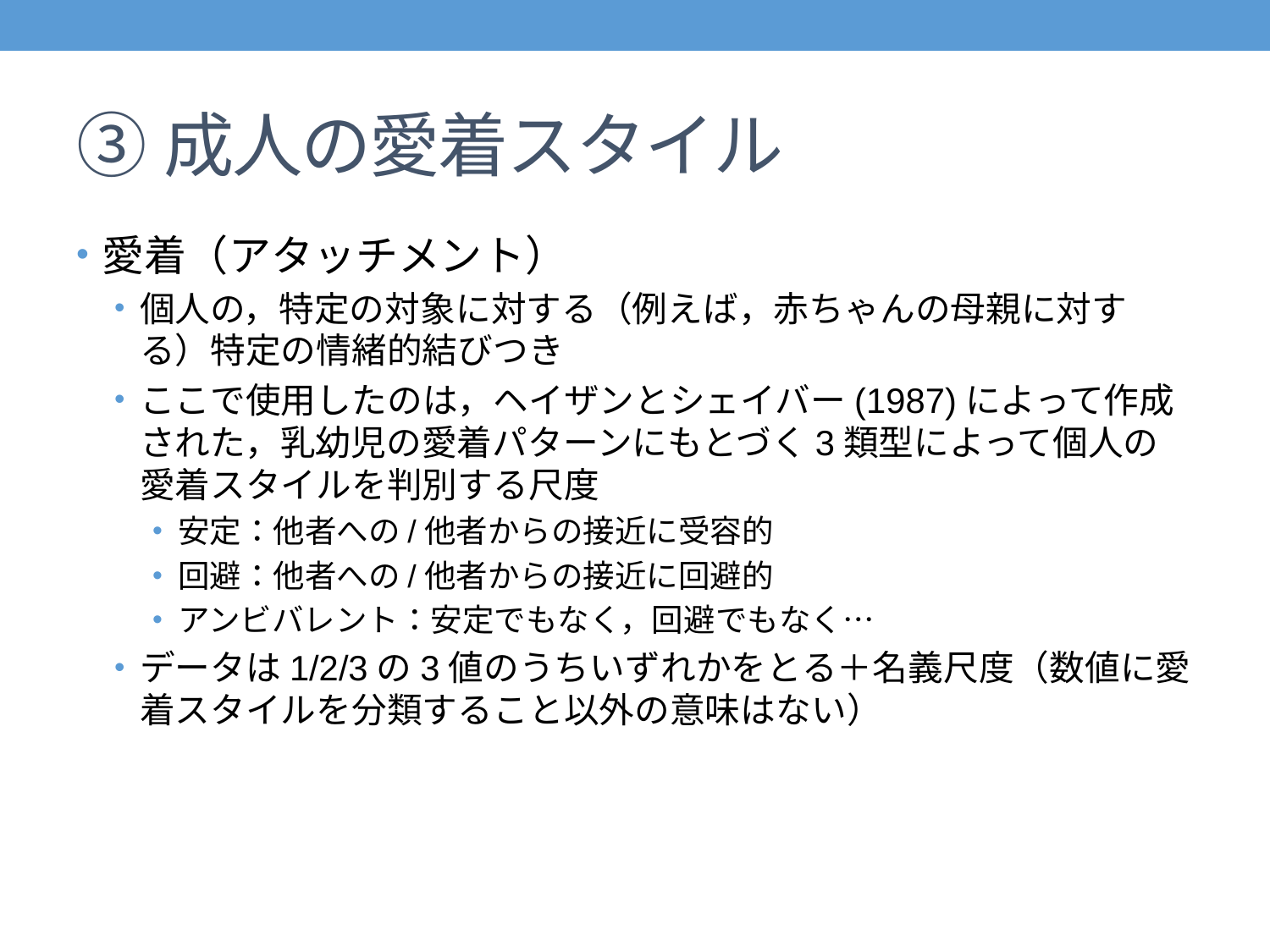

# ③成人の愛着スタイル
愛着（アタッチメント）
個人の，特定の対象に対する（例えば，赤ちゃんの母親に対する）特定の情緒的結びつき
ここで使用したのは，ヘイザンとシェイバー(1987)によって作成された，乳幼児の愛着パターンにもとづく3類型によって個人の愛着スタイルを判別する尺度
安定：他者への/他者からの接近に受容的
回避：他者への/他者からの接近に回避的
アンビバレント：安定でもなく，回避でもなく…
データは1/2/3の3値のうちいずれかをとる＋名義尺度（数値に愛着スタイルを分類すること以外の意味はない）